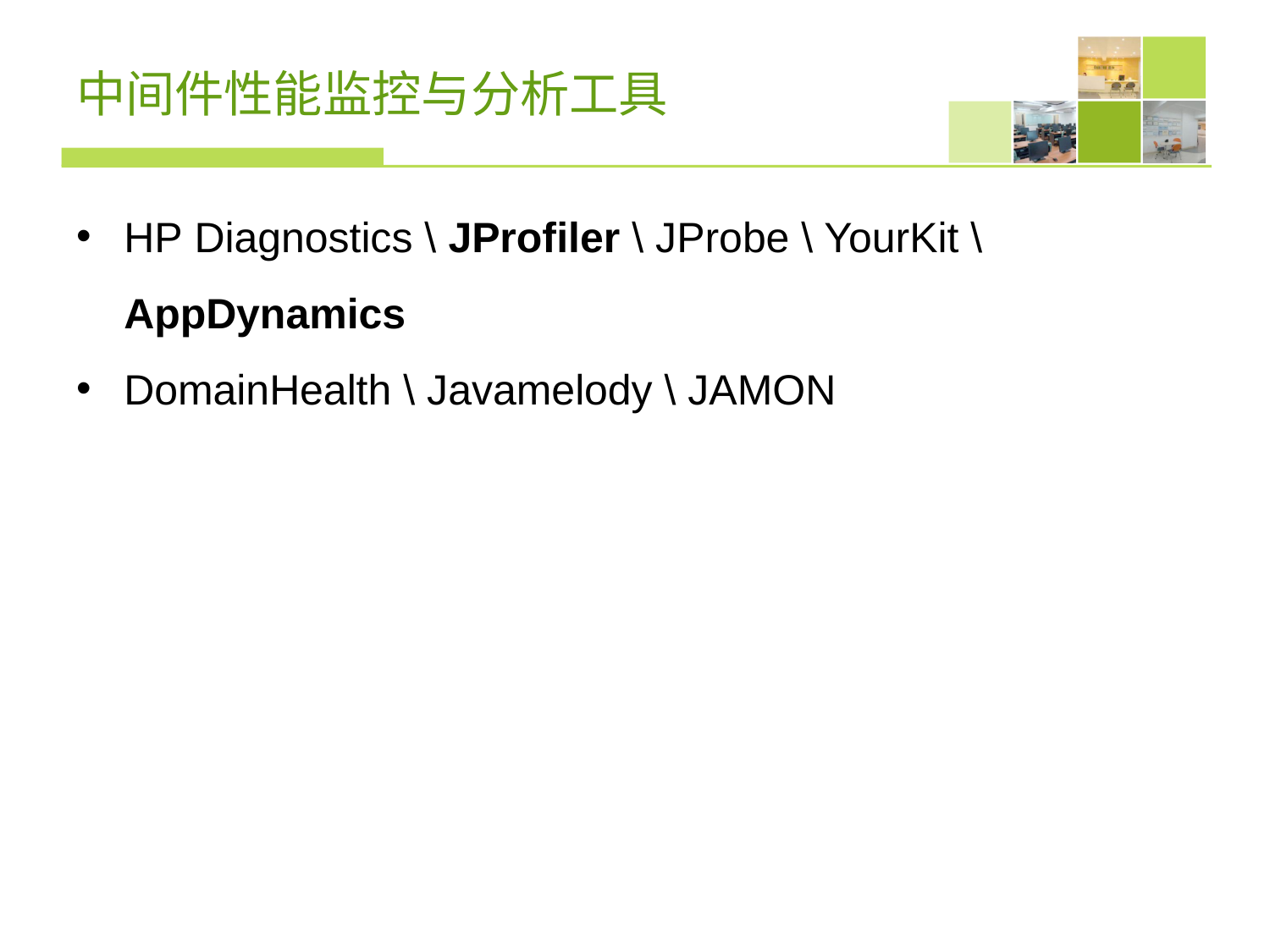

# 中间件性能监控与分析工具
HP Diagnostics \ JProfiler \ JProbe \ YourKit \ AppDynamics
DomainHealth \ Javamelody \ JAMON